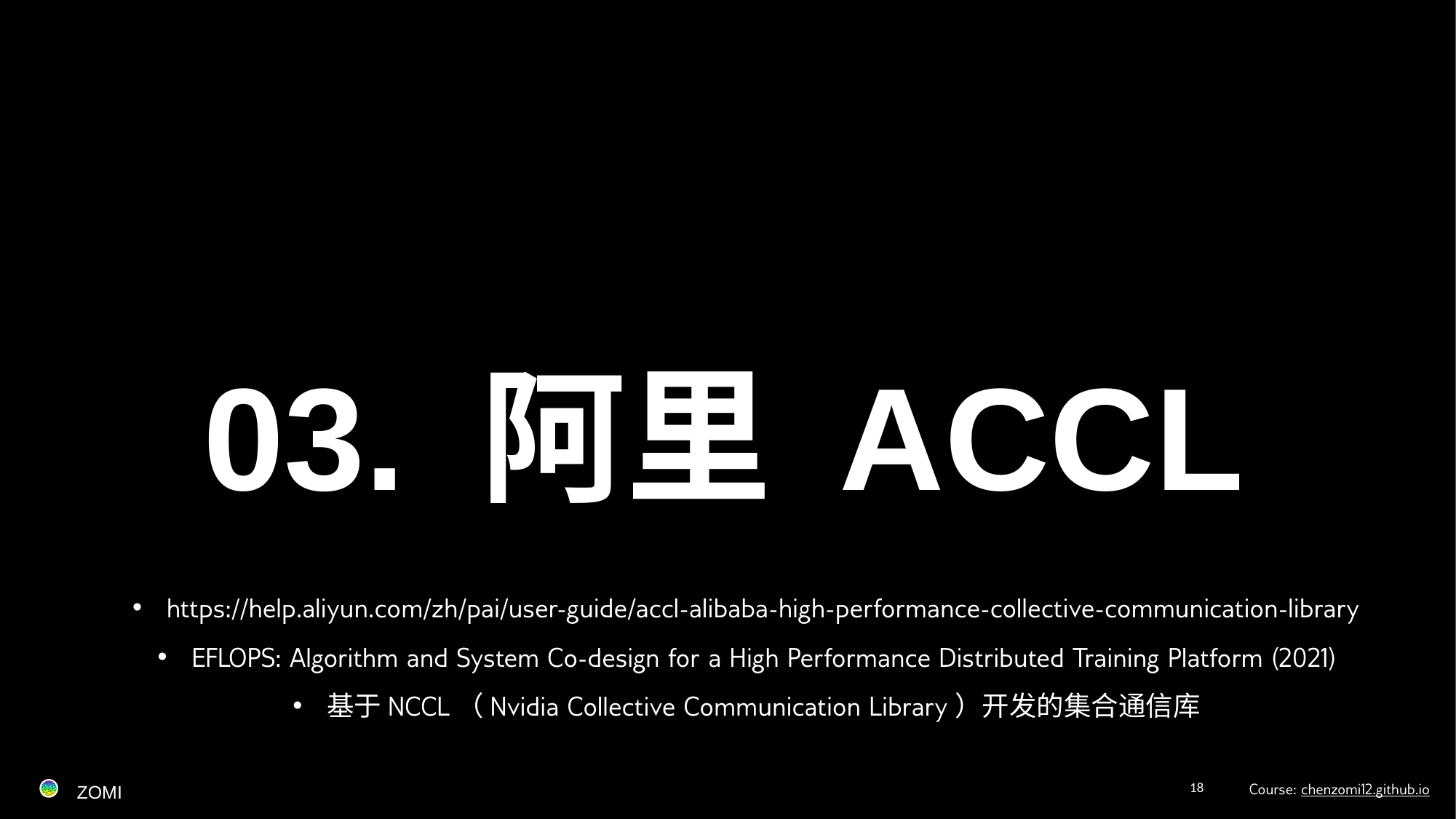

03. 阿里 ACCL
https://help.aliyun.com/zh/pai/user-guide/accl-alibaba-high-performance-collective-communication-library
EFLOPS: Algorithm and System Co-design for a High Performance Distributed Training Platform (2021)
基于NCCL（Nvidia Collective Communication Library）开发的集合通信库